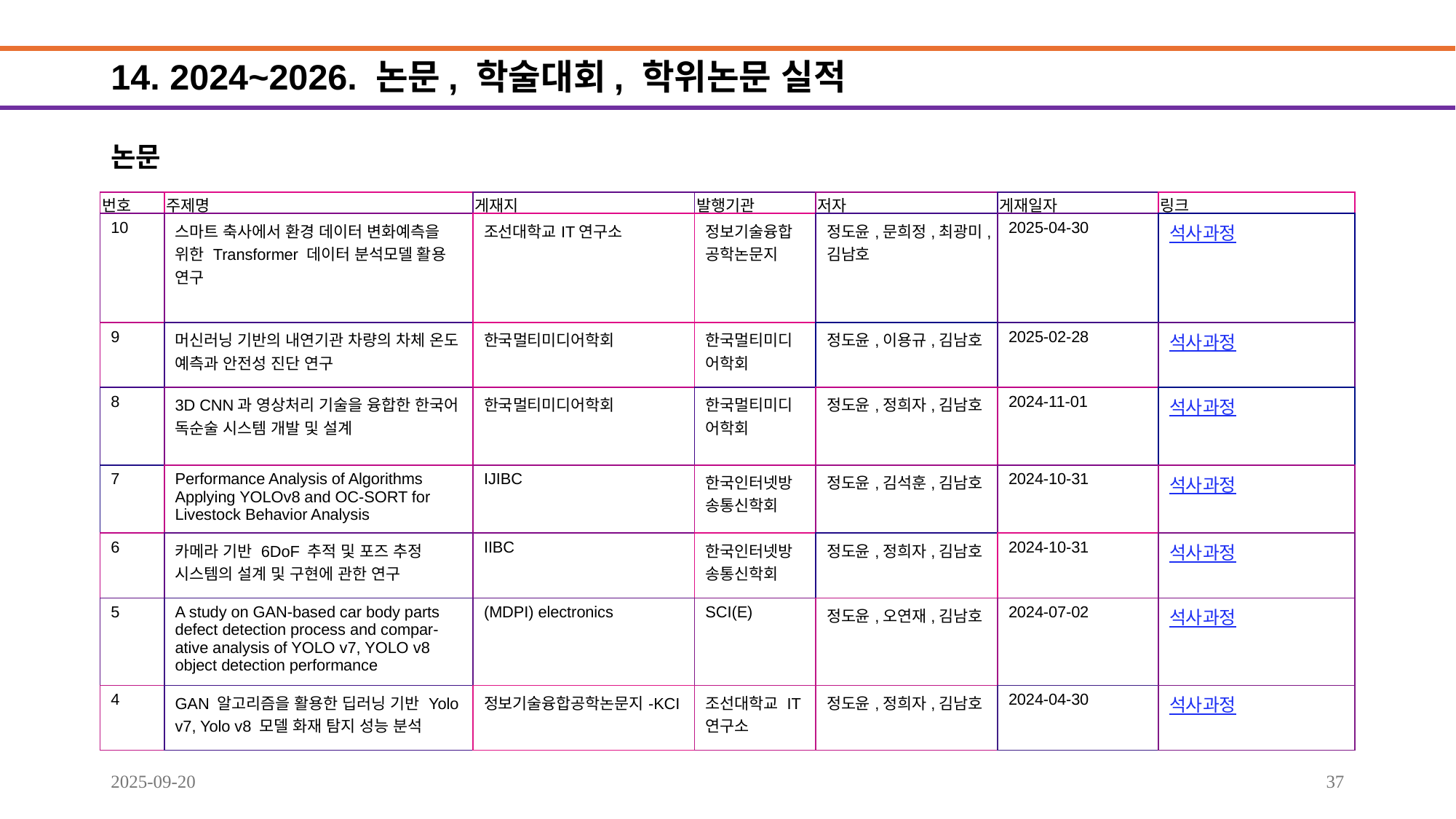

# 14. 2024~2026. 논문, 학술대회, 학위논문 실적
논문
| 번호 | 주제명 | 게재지 | 발행기관 | 저자 | 게재일자 | 링크 |
| --- | --- | --- | --- | --- | --- | --- |
| 10 | 스마트 축사에서 환경 데이터 변화예측을 위한 Transformer 데이터 분석모델 활용 연구 | 조선대학교IT연구소 | 정보기술융합공학논문지 | 정도윤,문희정,최광미,김남호 | 2025-04-30 | 석사과정 |
| 9 | 머신러닝 기반의 내연기관 차량의 차체 온도 예측과 안전성 진단 연구 | 한국멀티미디어학회 | 한국멀티미디어학회 | 정도윤,이용규,김남호 | 2025-02-28 | 석사과정 |
| 8 | 3D CNN과 영상처리 기술을 융합한 한국어 독순술 시스템 개발 및 설계 | 한국멀티미디어학회 | 한국멀티미디어학회 | 정도윤,정희자,김남호 | 2024-11-01 | 석사과정 |
| 7 | Performance Analysis of Algorithms Applying YOLOv8 and OC-SORT for Livestock Behavior Analysis | IJIBC | 한국인터넷방송통신학회 | 정도윤,김석훈,김남호 | 2024-10-31 | 석사과정 |
| 6 | 카메라 기반 6DoF 추적 및 포즈 추정 시스템의 설계 및 구현에 관한 연구 | IIBC | 한국인터넷방송통신학회 | 정도윤,정희자,김남호 | 2024-10-31 | 석사과정 |
| 5 | A study on GAN-based car body parts defect detection process and compar- ative analysis of YOLO v7, YOLO v8 object detection performance | (MDPI) electronics | SCI(E) | 정도윤,오연재,김남호 | 2024-07-02 | 석사과정 |
| 4 | GAN 알고리즘을 활용한 딥러닝 기반 Yolo v7, Yolo v8 모델 화재 탐지 성능 분석 | 정보기술융합공학논문지-KCI | 조선대학교 IT연구소 | 정도윤,정희자,김남호 | 2024-04-30 | 석사과정 |
2025-09-20
37